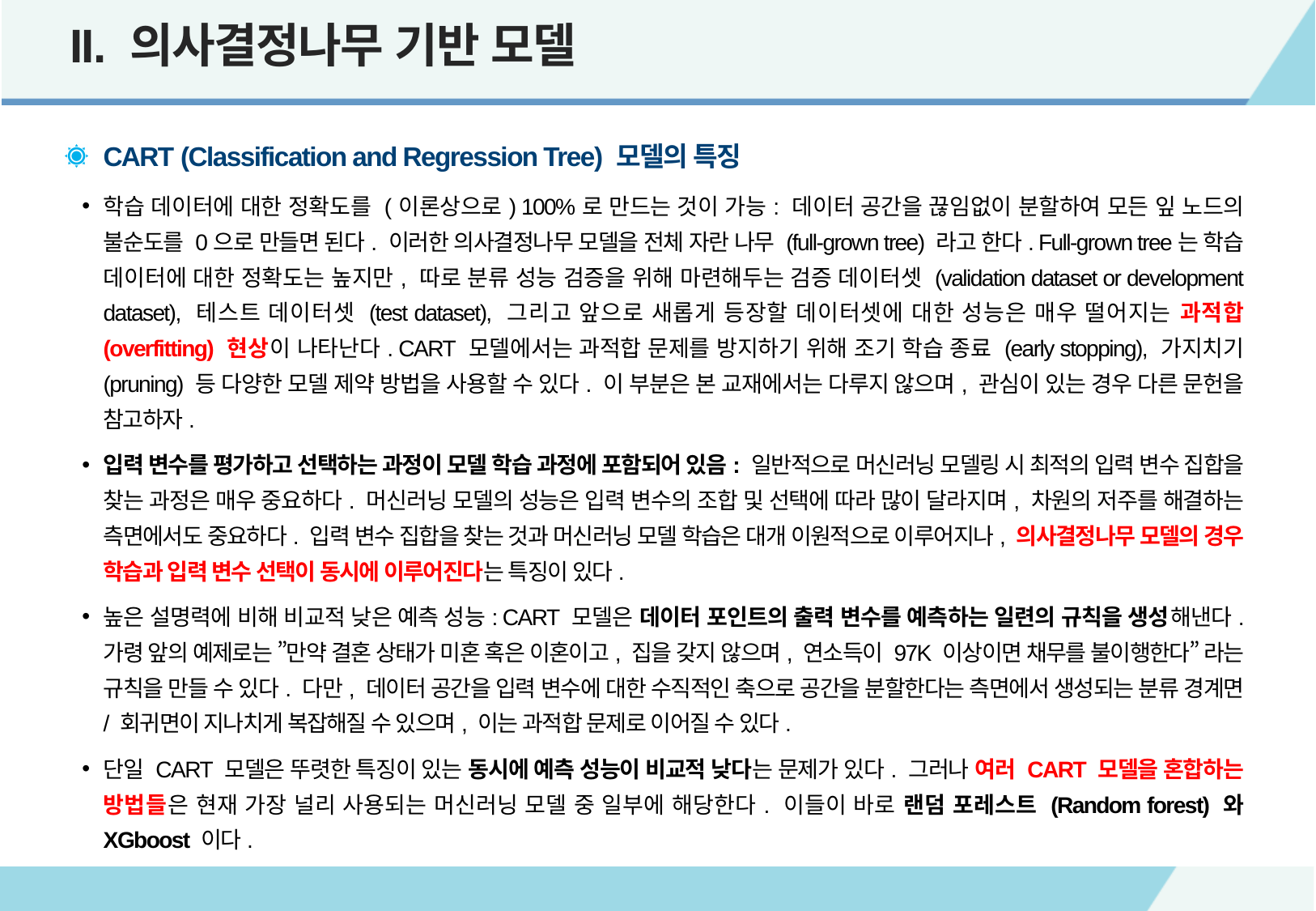

II. 의사결정나무 기반 모델
CART (Classification and Regression Tree) 모델의 특징
학습 데이터에 대한 정확도를 (이론상으로) 100%로 만드는 것이 가능: 데이터 공간을 끊임없이 분할하여 모든 잎 노드의 불순도를 0으로 만들면 된다. 이러한 의사결정나무 모델을 전체 자란 나무 (full-grown tree) 라고 한다. Full-grown tree는 학습 데이터에 대한 정확도는 높지만, 따로 분류 성능 검증을 위해 마련해두는 검증 데이터셋 (validation dataset or development dataset), 테스트 데이터셋 (test dataset), 그리고 앞으로 새롭게 등장할 데이터셋에 대한 성능은 매우 떨어지는 과적합 (overfitting) 현상이 나타난다. CART 모델에서는 과적합 문제를 방지하기 위해 조기 학습 종료 (early stopping), 가지치기 (pruning) 등 다양한 모델 제약 방법을 사용할 수 있다. 이 부분은 본 교재에서는 다루지 않으며, 관심이 있는 경우 다른 문헌을 참고하자.
입력 변수를 평가하고 선택하는 과정이 모델 학습 과정에 포함되어 있음: 일반적으로 머신러닝 모델링 시 최적의 입력 변수 집합을 찾는 과정은 매우 중요하다. 머신러닝 모델의 성능은 입력 변수의 조합 및 선택에 따라 많이 달라지며, 차원의 저주를 해결하는 측면에서도 중요하다. 입력 변수 집합을 찾는 것과 머신러닝 모델 학습은 대개 이원적으로 이루어지나, 의사결정나무 모델의 경우 학습과 입력 변수 선택이 동시에 이루어진다는 특징이 있다.
높은 설명력에 비해 비교적 낮은 예측 성능: CART 모델은 데이터 포인트의 출력 변수를 예측하는 일련의 규칙을 생성해낸다. 가령 앞의 예제로는 ”만약 결혼 상태가 미혼 혹은 이혼이고, 집을 갖지 않으며, 연소득이 97K 이상이면 채무를 불이행한다” 라는 규칙을 만들 수 있다. 다만, 데이터 공간을 입력 변수에 대한 수직적인 축으로 공간을 분할한다는 측면에서 생성되는 분류 경계면 / 회귀면이 지나치게 복잡해질 수 있으며, 이는 과적합 문제로 이어질 수 있다.
단일 CART 모델은 뚜렷한 특징이 있는 동시에 예측 성능이 비교적 낮다는 문제가 있다. 그러나 여러 CART 모델을 혼합하는 방법들은 현재 가장 널리 사용되는 머신러닝 모델 중 일부에 해당한다. 이들이 바로 랜덤 포레스트 (Random forest) 와 XGboost 이다.